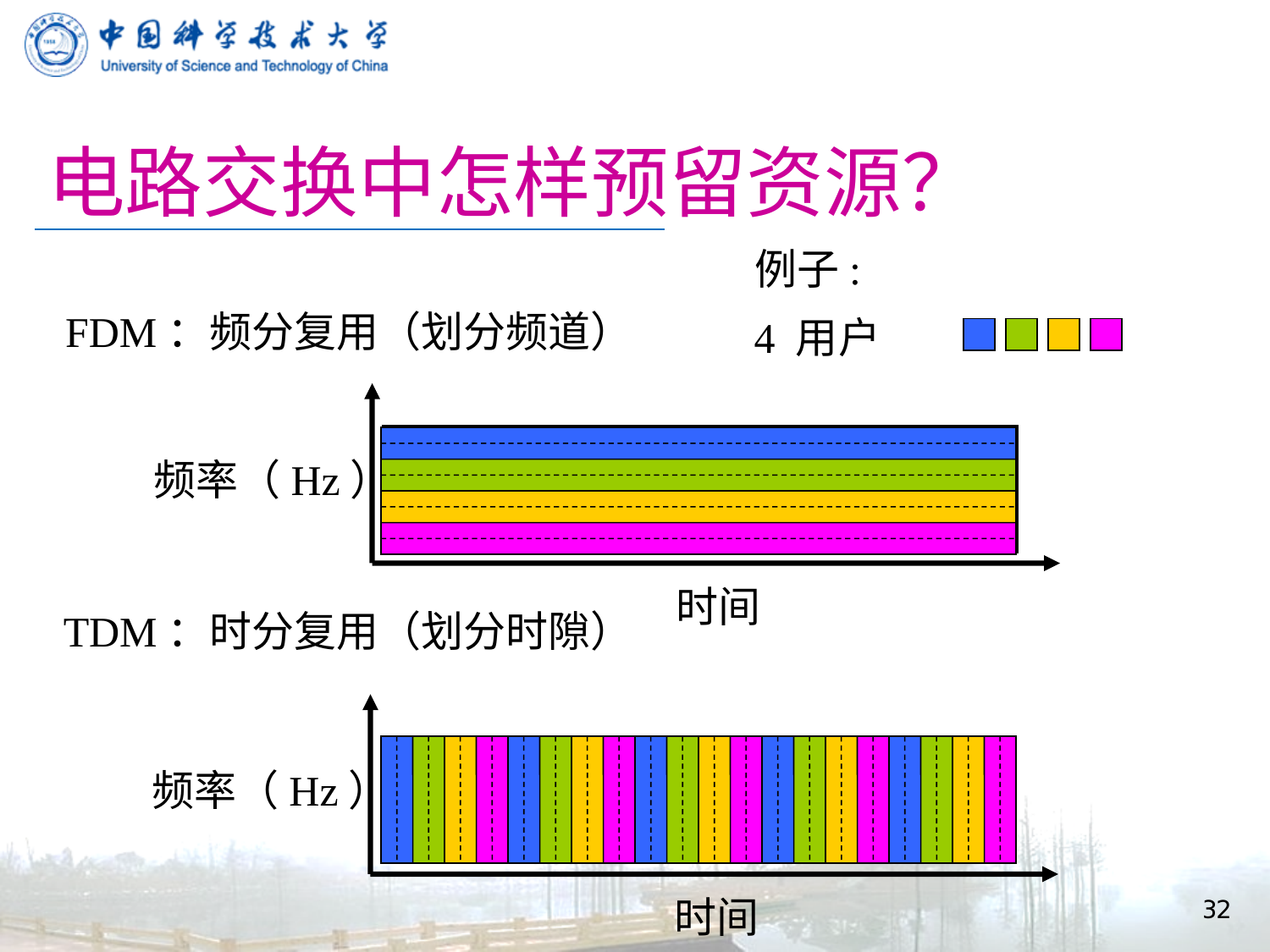

# 电路交换中怎样预留资源？
例子:
4 用户

FDM：频分复用（划分频道）

频率（Hz）

时间

TDM：时分复用（划分时隙）

频率（Hz）

时间

32